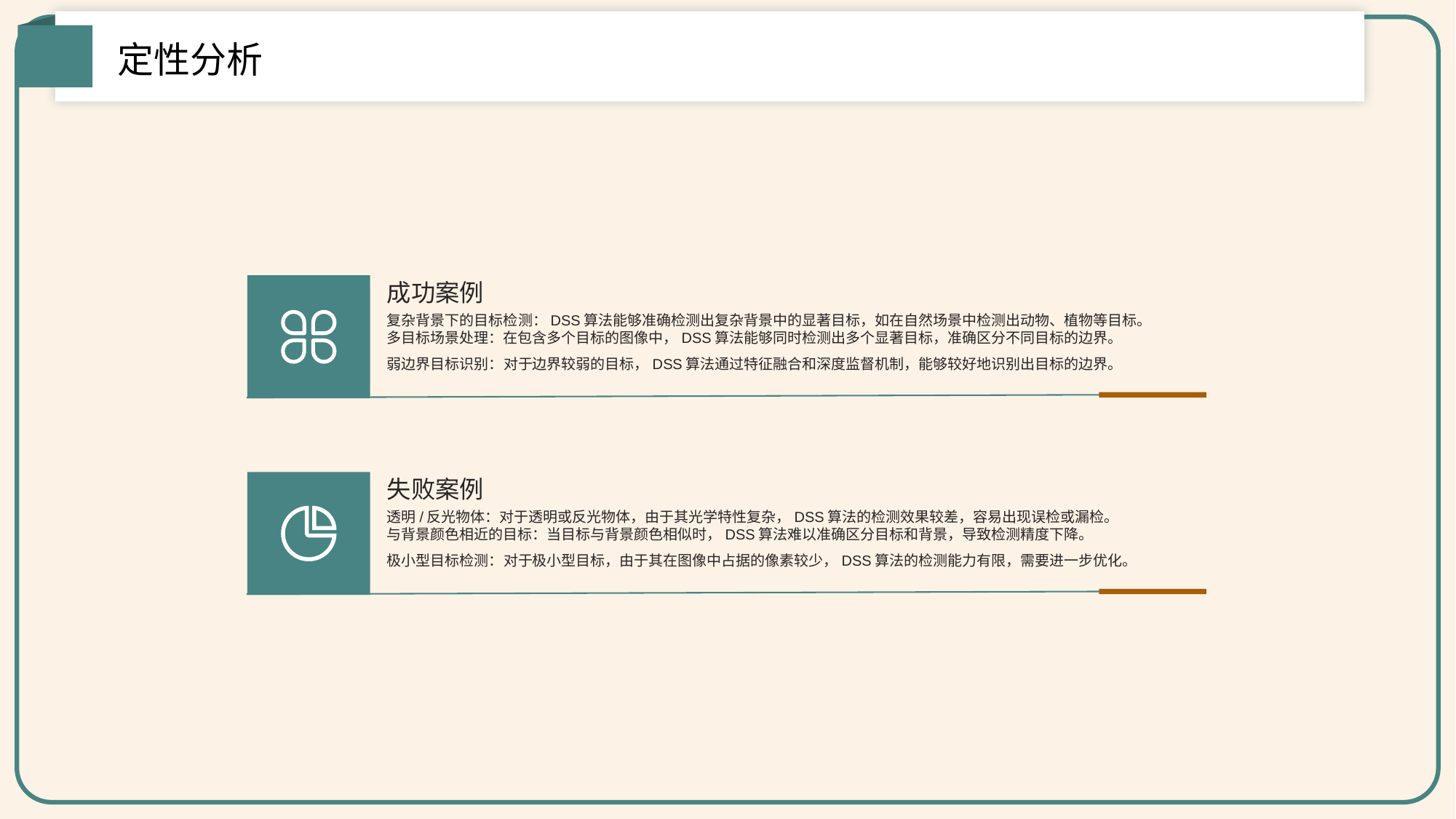

定性分析
成功案例

复杂背景下的目标检测：DSS算法能够准确检测出复杂背景中的显著目标，如在自然场景中检测出动物、植物等目标。
多目标场景处理：在包含多个目标的图像中，DSS算法能够同时检测出多个显著目标，准确区分不同目标的边界。
弱边界目标识别：对于边界较弱的目标，DSS算法通过特征融合和深度监督机制，能够较好地识别出目标的边界。

失败案例

透明/反光物体：对于透明或反光物体，由于其光学特性复杂，DSS算法的检测效果较差，容易出现误检或漏检。
与背景颜色相近的目标：当目标与背景颜色相似时，DSS算法难以准确区分目标和背景，导致检测精度下降。
极小型目标检测：对于极小型目标，由于其在图像中占据的像素较少，DSS算法的检测能力有限，需要进一步优化。